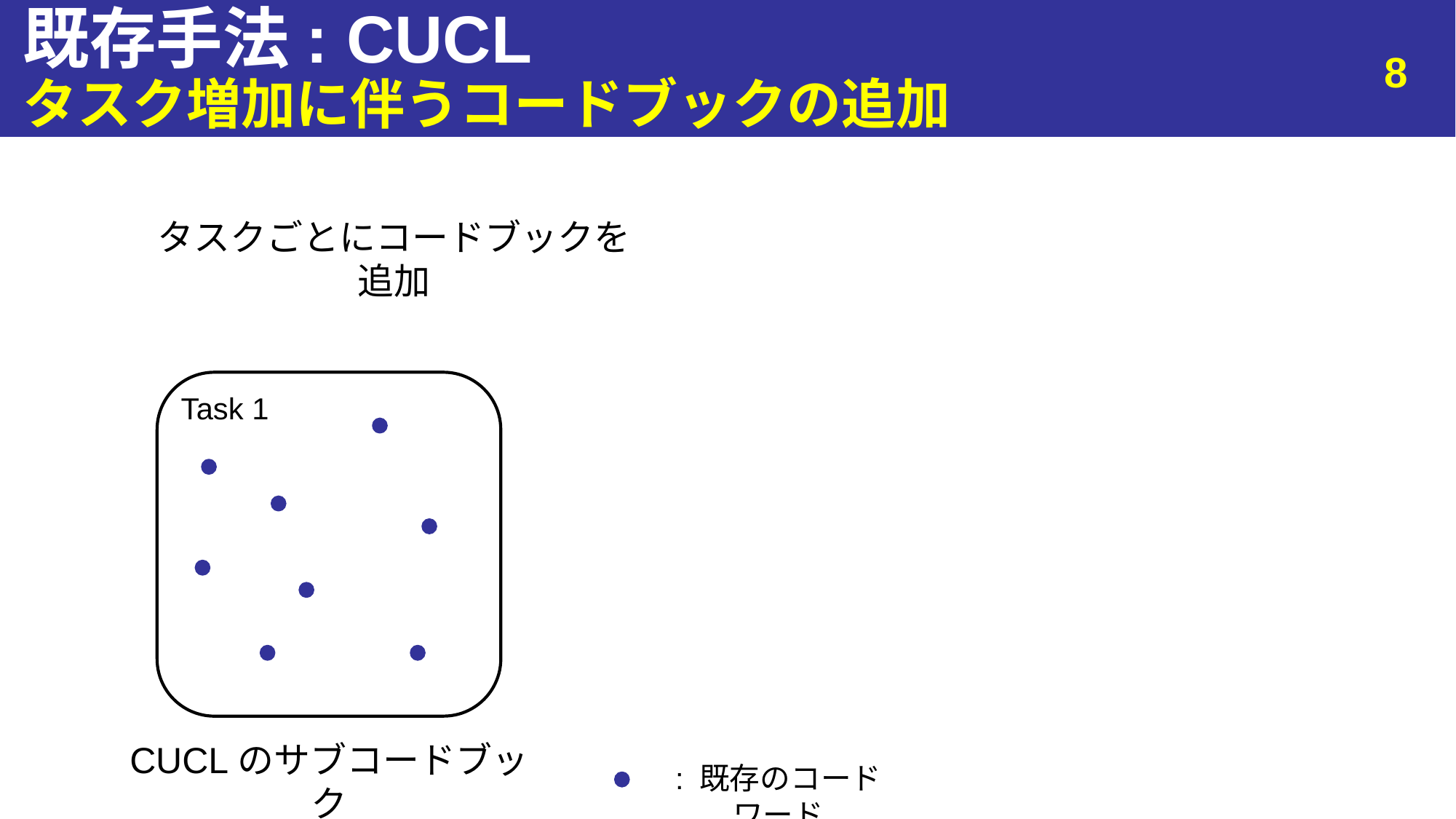

# 既存手法: CUCL
8
タスク増加に伴うコードブックの追加
タスクごとにコードブックを追加

Task 1

CUCLのサブコードブック
: 既存のコードワード